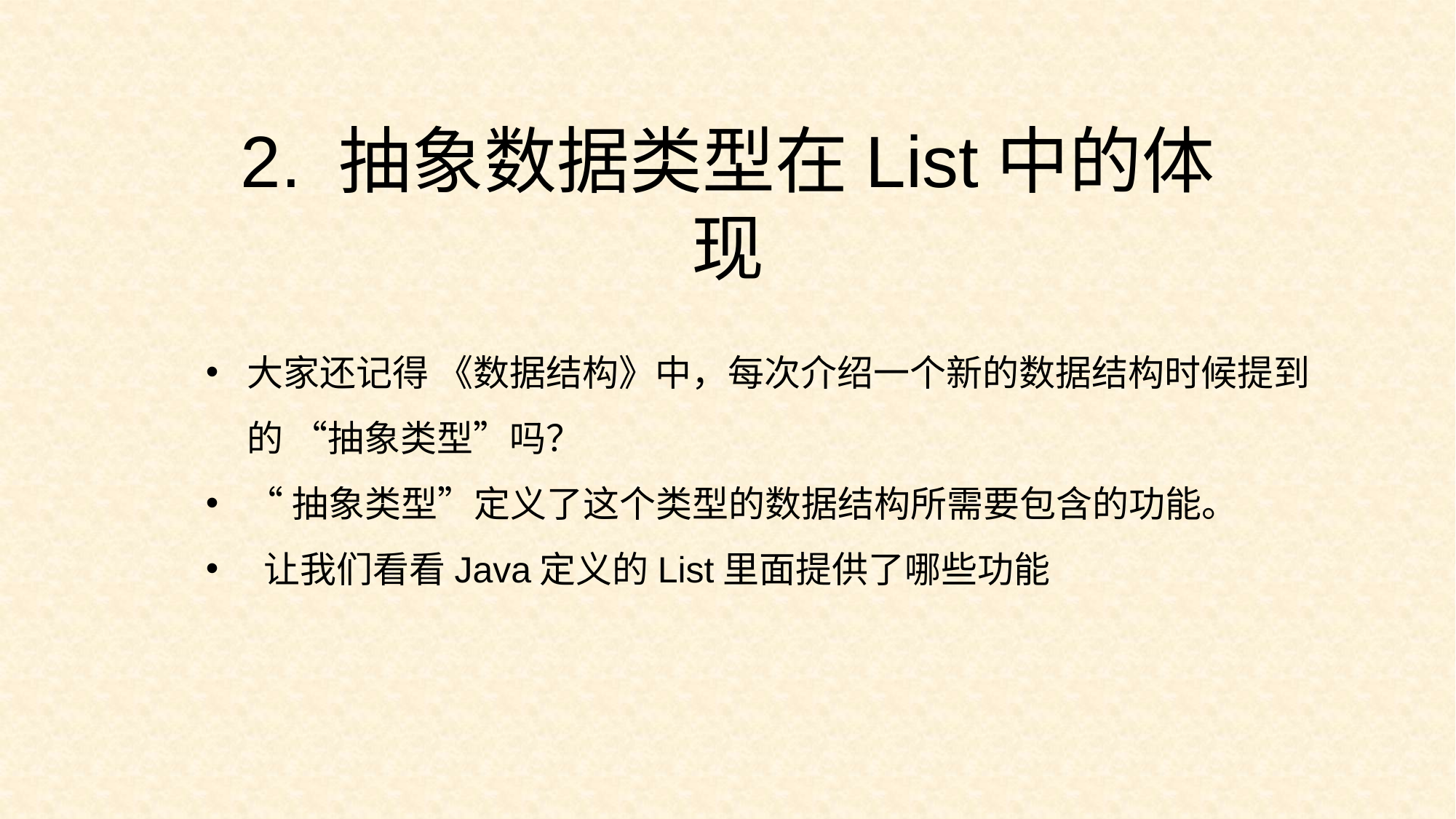

2. 抽象数据类型在List中的体现
大家还记得 《数据结构》中，每次介绍一个新的数据结构时候提到的 “抽象类型”吗？
“抽象类型”定义了这个类型的数据结构所需要包含的功能。
 让我们看看Java定义的List里面提供了哪些功能